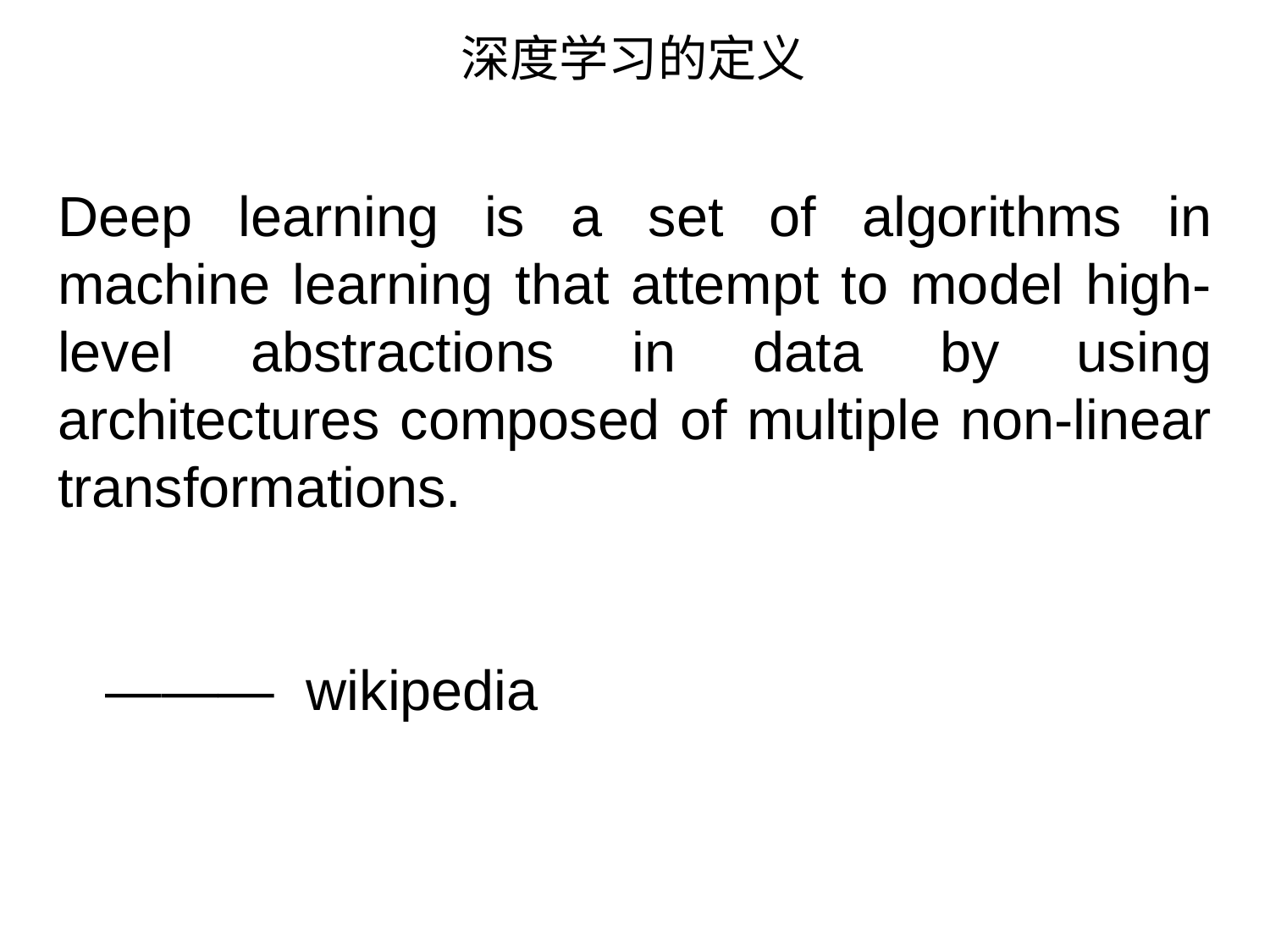

深度学习的定义
Deep learning is a set of algorithms in machine learning that attempt to model high-level abstractions in data by using architectures composed of multiple non-linear transformations.

                                                                     ———  wikipedia